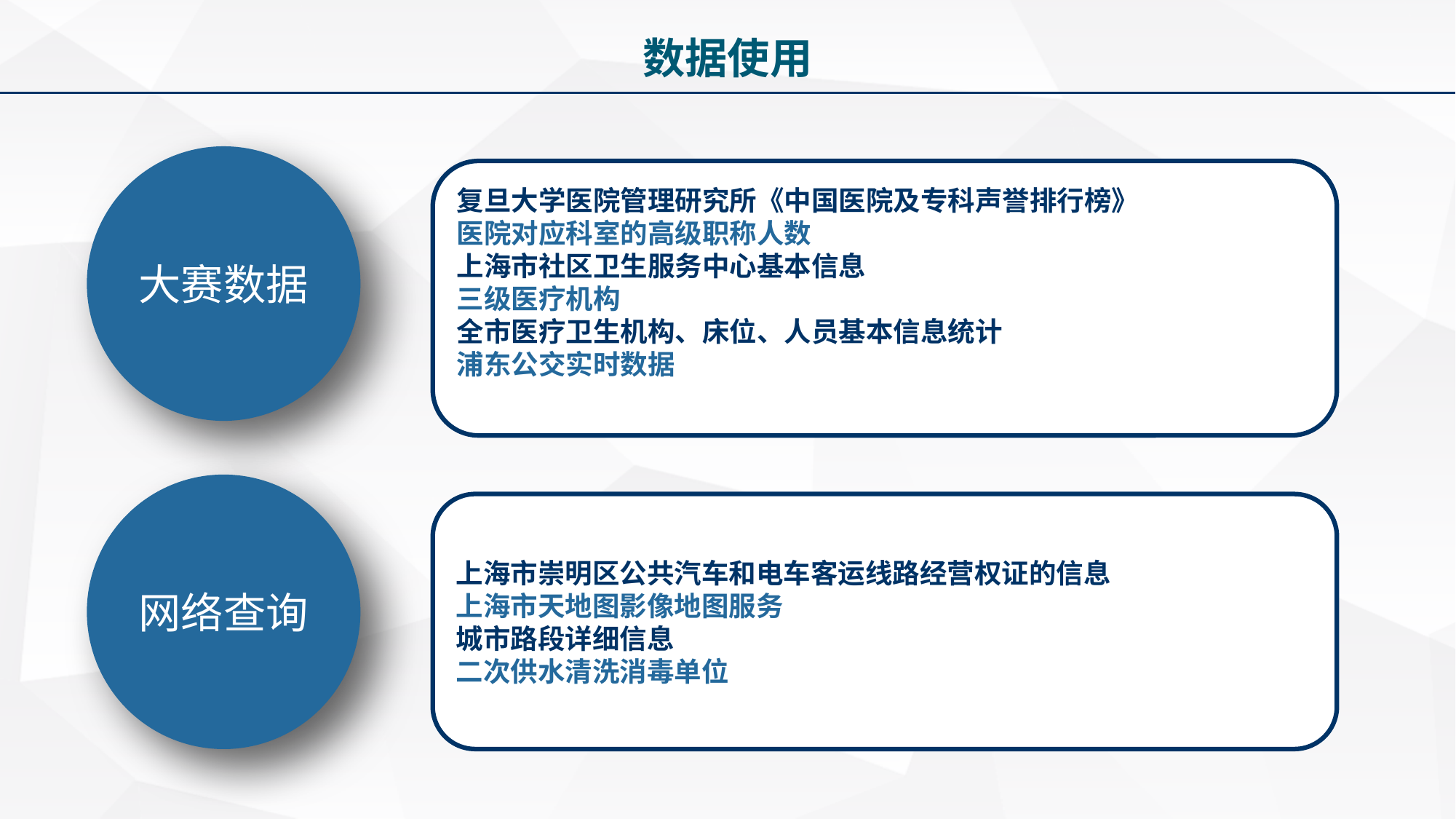

数据使用
大赛数据
复旦大学医院管理研究所《中国医院及专科声誉排行榜》
医院对应科室的高级职称人数
上海市社区卫生服务中心基本信息
三级医疗机构
全市医疗卫生机构、床位、人员基本信息统计
浦东公交实时数据

网络查询
上海市崇明区公共汽车和电车客运线路经营权证的信息
上海市天地图影像地图服务
城市路段详细信息
二次供水清洗消毒单位